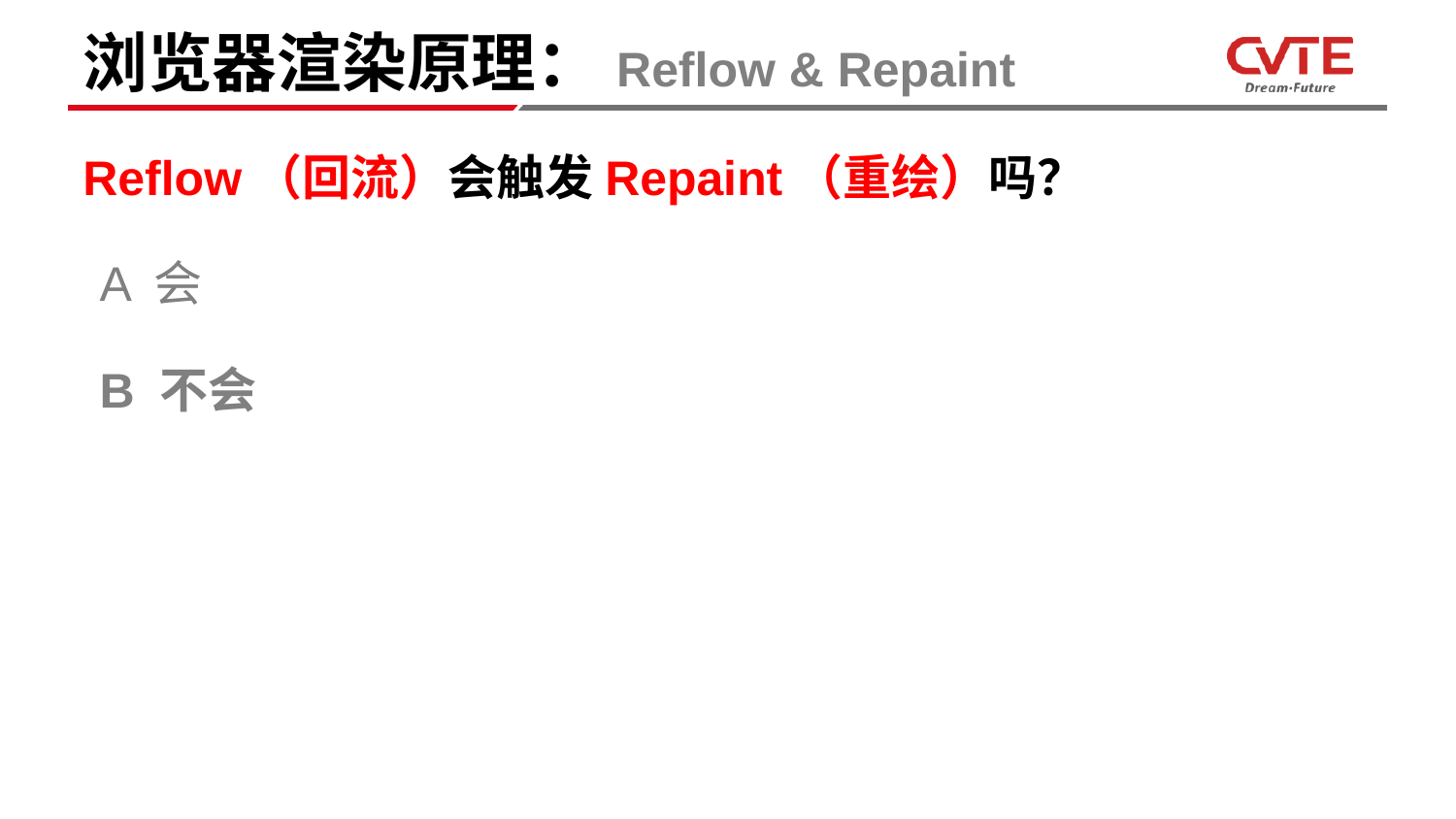

# 浏览器渲染原理：Reflow & Repaint
Reflow（回流）会触发Repaint（重绘）吗？
A 会
B 不会